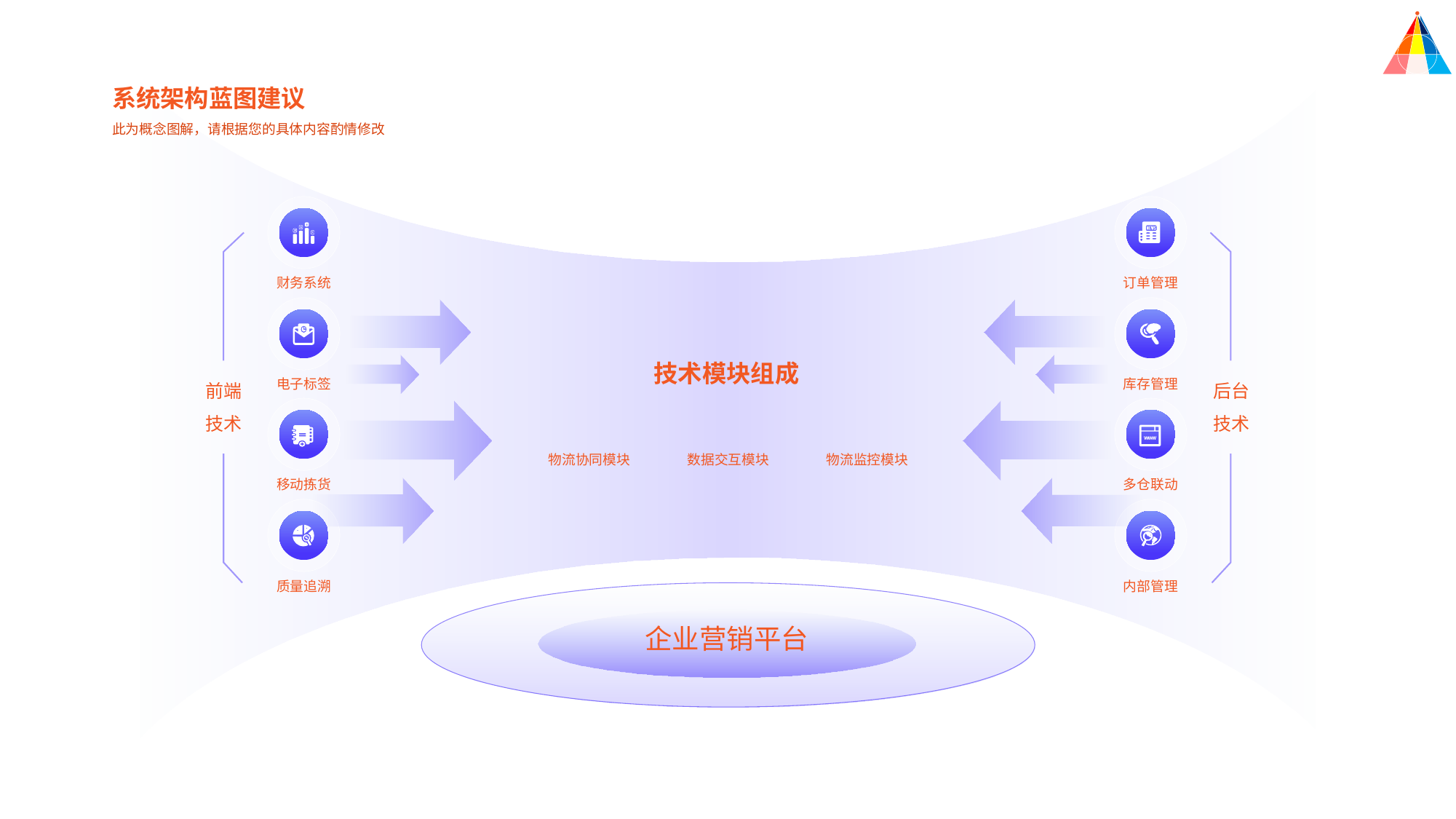

系统架构蓝图建议
此为概念图解，请根据您的具体内容酌情修改

财务系统
订单管理

技术模块组成

电子标签
库存管理
前端
技术
后台
技术

物流协同模块
数据交互模块
物流监控模块

移动拣货
多仓联动

质量追溯
内部管理

企业营销平台